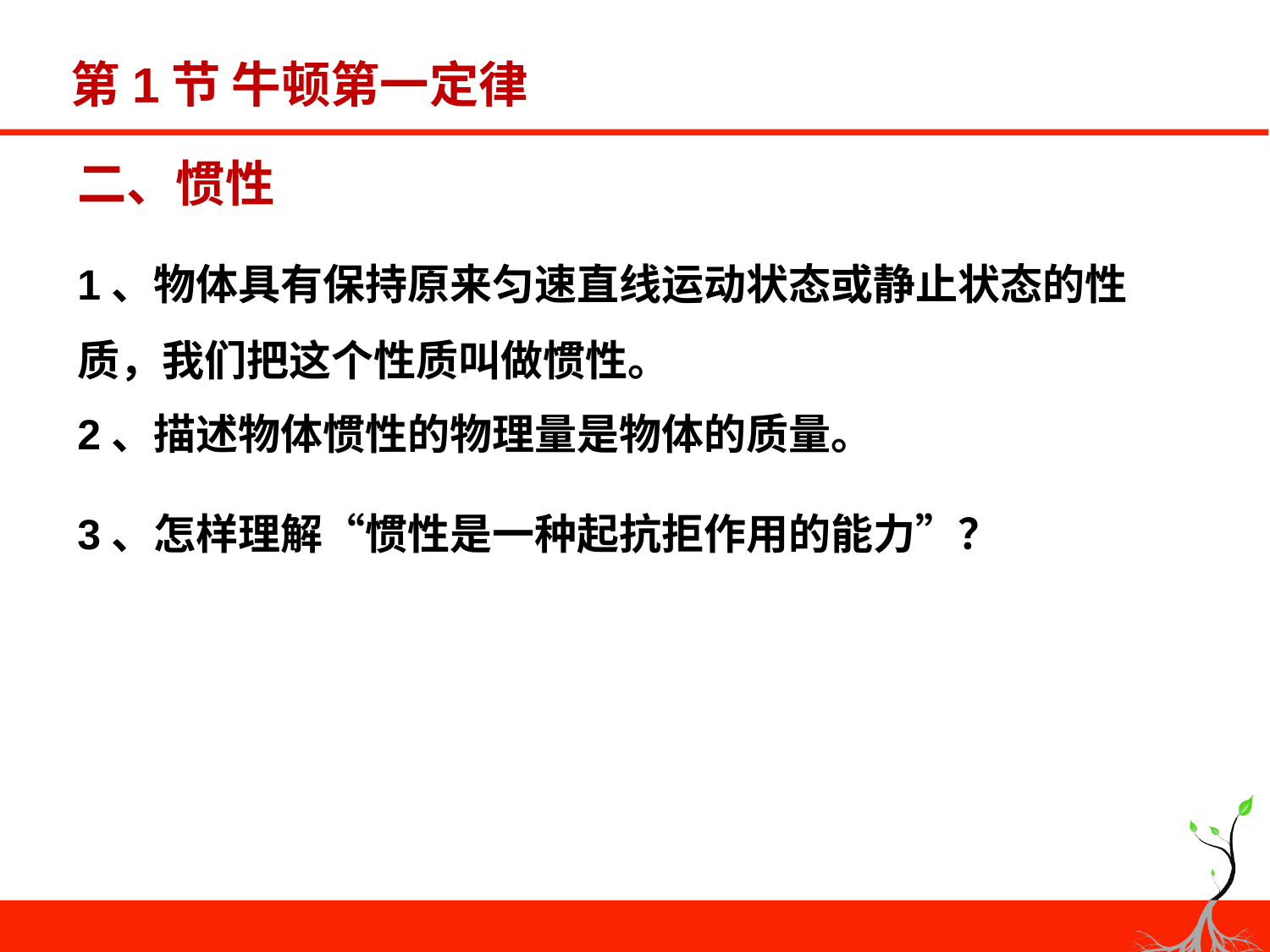

# 第1节 牛顿第一定律
二、惯性
1、物体具有保持原来匀速直线运动状态或静止状态的性质，我们把这个性质叫做惯性。
2、描述物体惯性的物理量是物体的质量。
3、怎样理解“惯性是一种起抗拒作用的能力”？